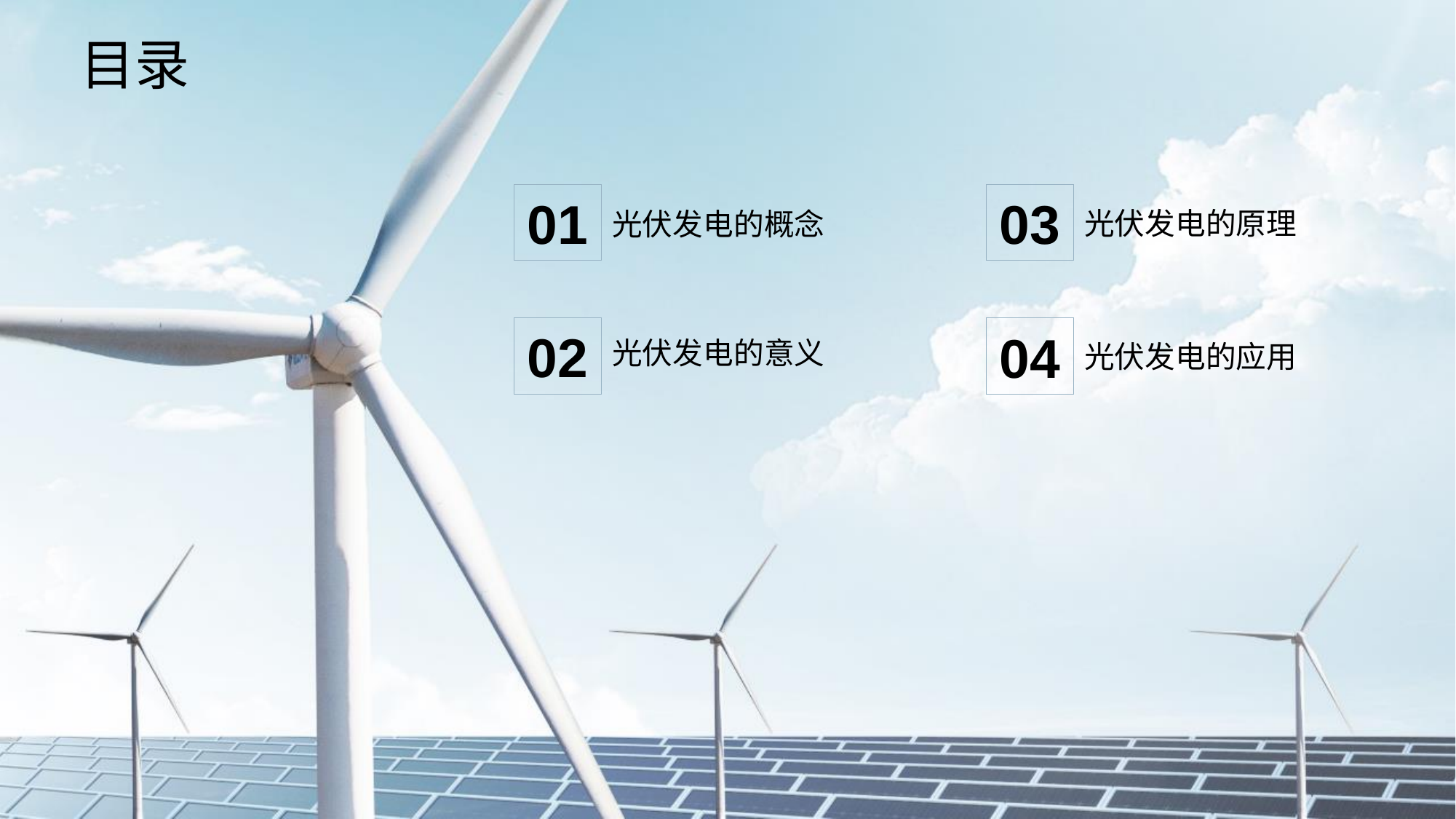

目录
01
03
光伏发电的原理
光伏发电的概念
02
04
光伏发电的意义
光伏发电的应用